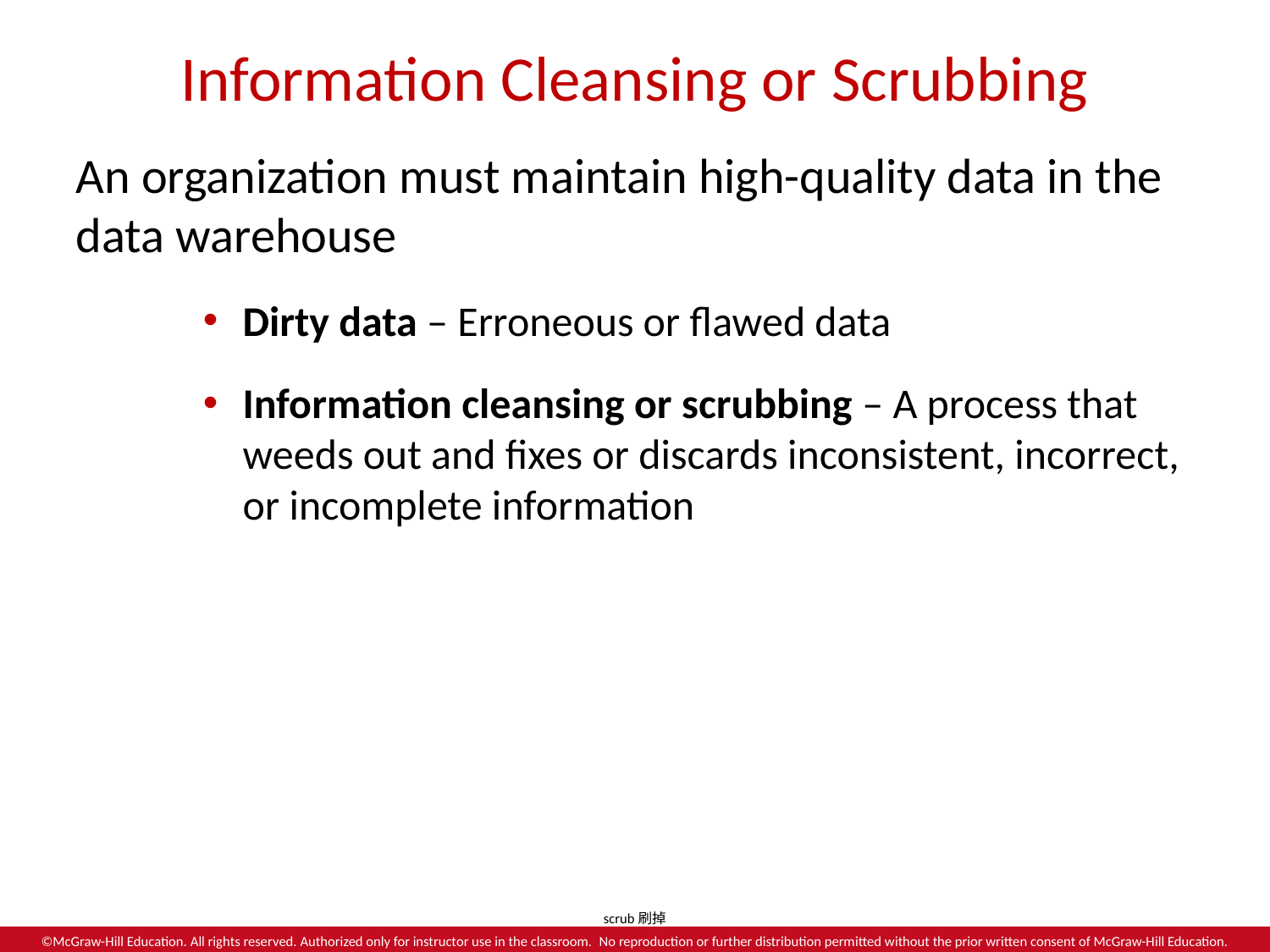

# Information Cleansing or Scrubbing
An organization must maintain high-quality data in the data warehouse
Dirty data – Erroneous or flawed data
Information cleansing or scrubbing – A process that weeds out and fixes or discards inconsistent, incorrect, or incomplete information
scrub刷掉